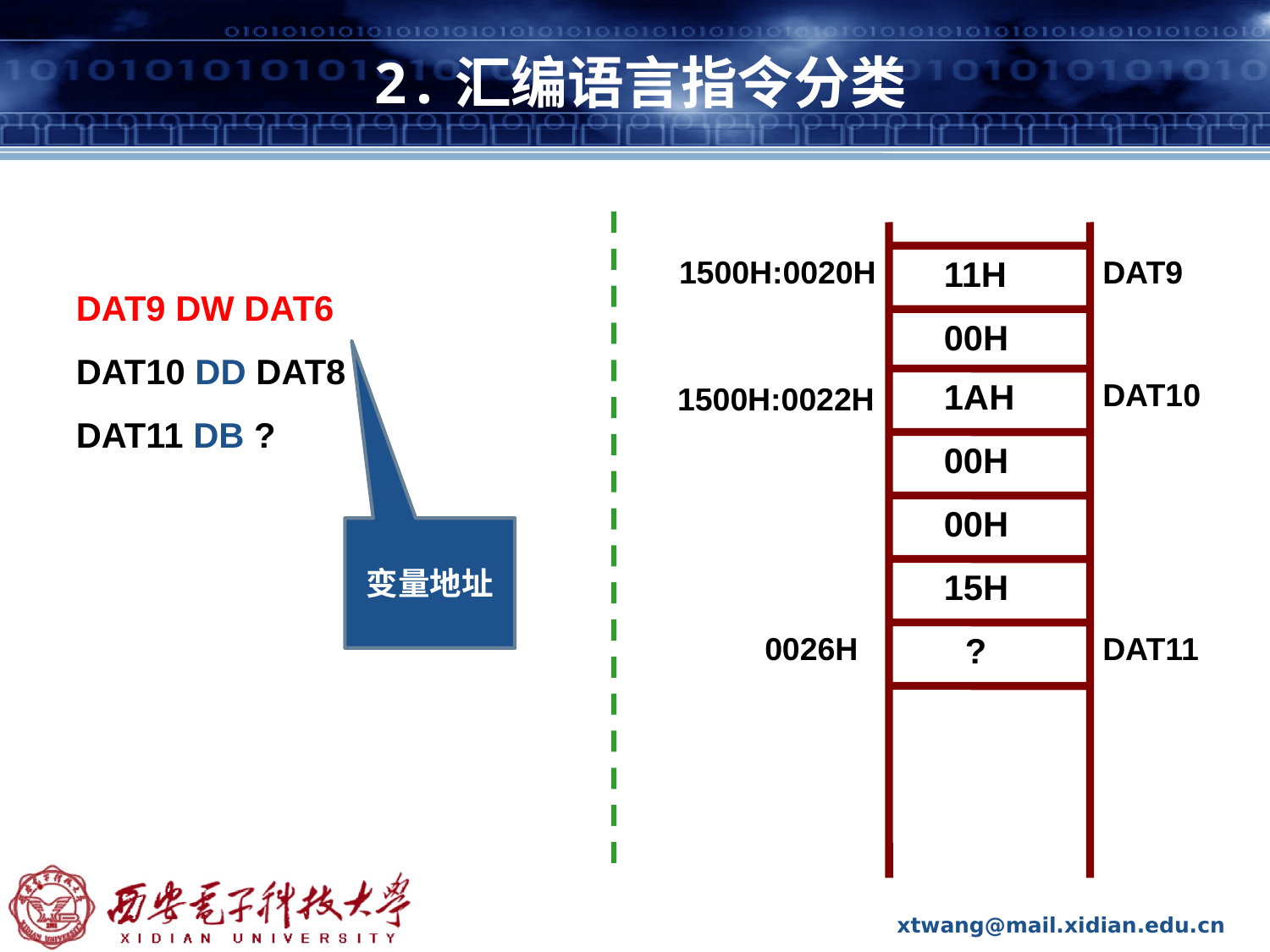

# 2.汇编语言指令分类

1500H:0020H

11H
DAT9
DAT9 DW DAT6

00H
DAT10 DD DAT8

1AH
DAT10
1500H:0022H
DAT11 DB ?

00H

00H
变量地址

15H
0026H

?
DAT11